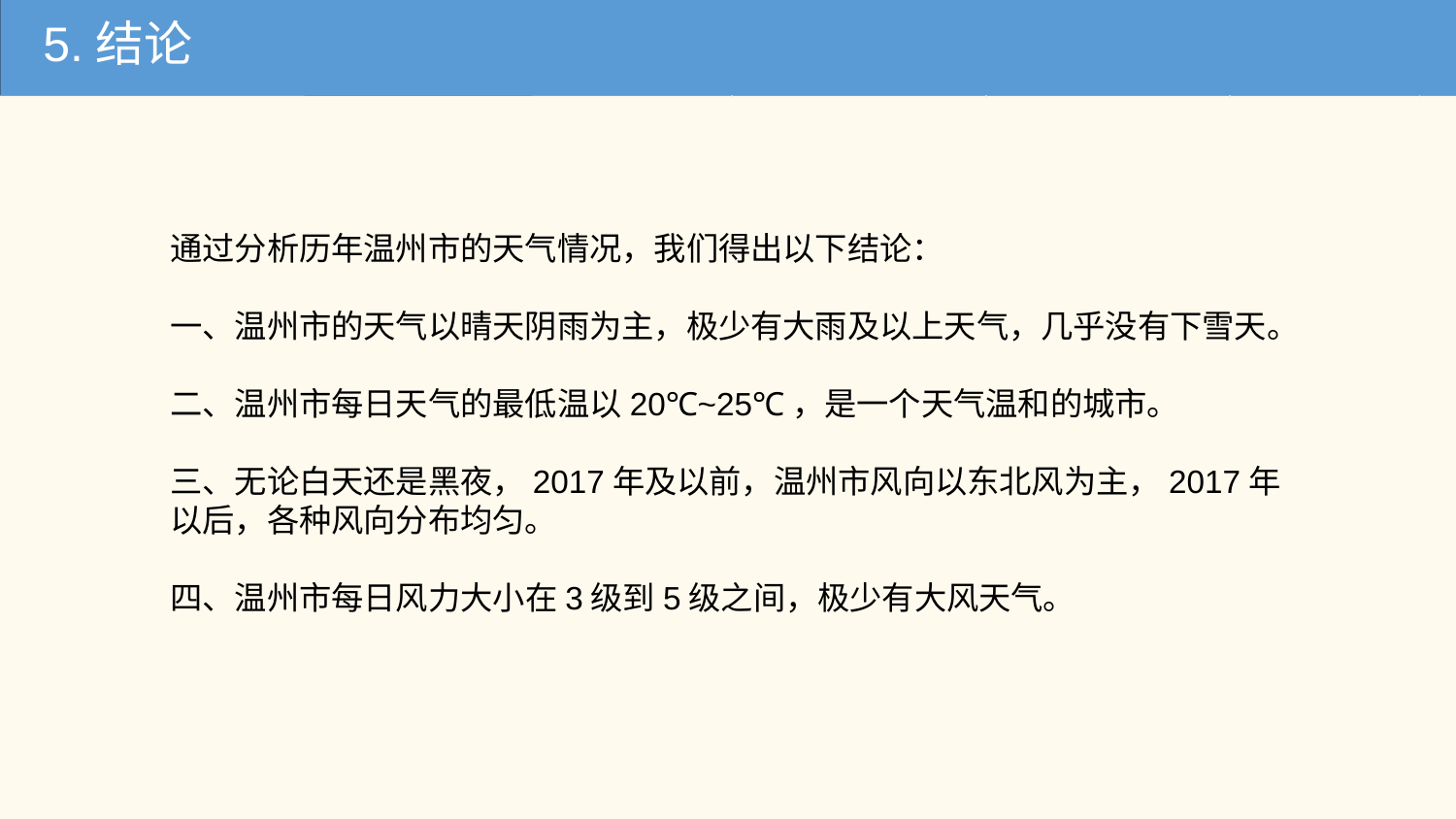

5.结论

7
通过分析历年温州市的天气情况，我们得出以下结论：

一、温州市的天气以晴天阴雨为主，极少有大雨及以上天气，几乎没有下雪天。

二、温州市每日天气的最低温以20℃~25℃，是一个天气温和的城市。

三、无论白天还是黑夜，2017年及以前，温州市风向以东北风为主，2017年以后，各种风向分布均匀。

四、温州市每日风力大小在3级到5级之间，极少有大风天气。